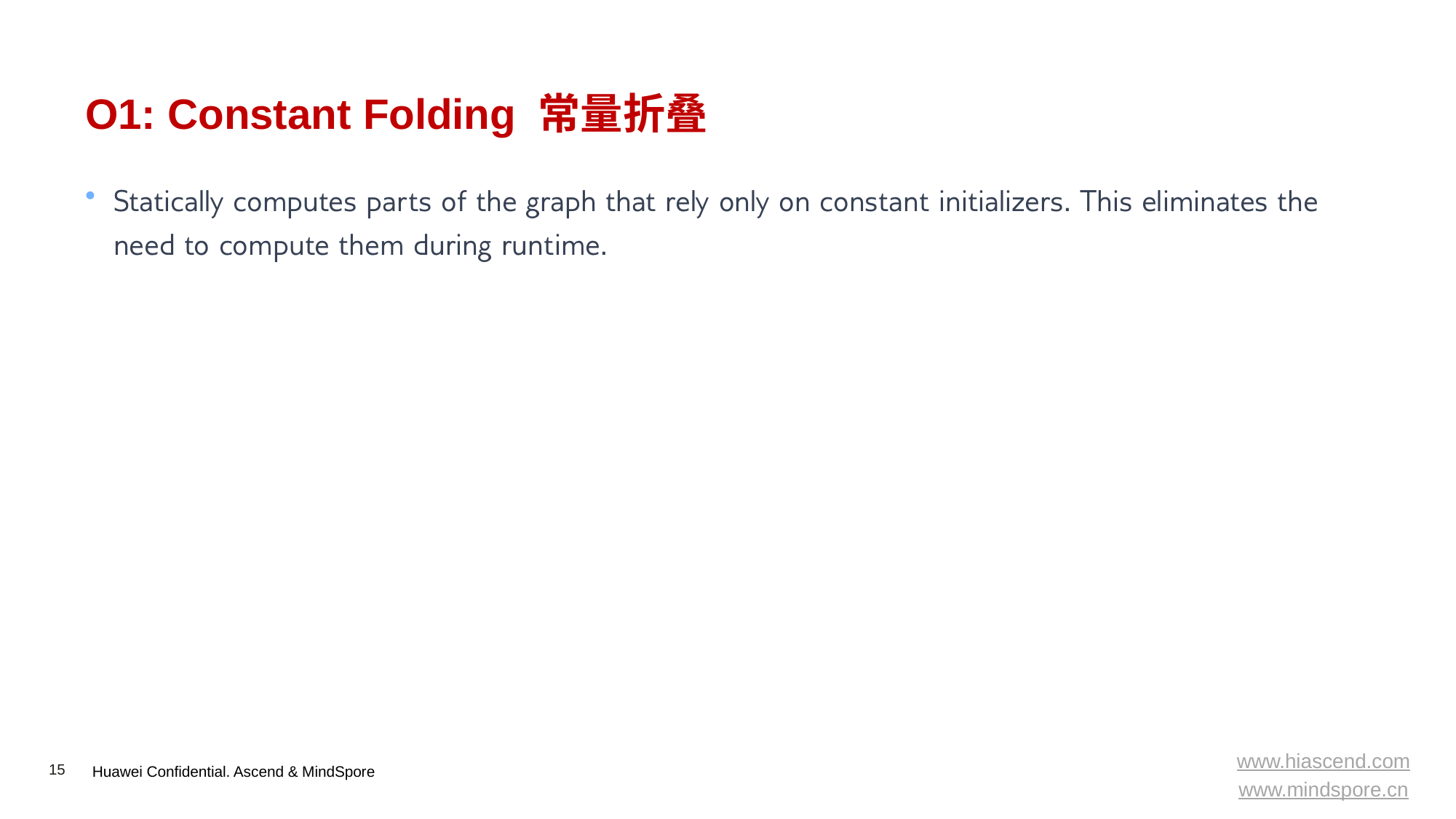

# O1: Constant Folding 常量折叠
Statically computes parts of the graph that rely only on constant initializers. This eliminates the need to compute them during runtime.